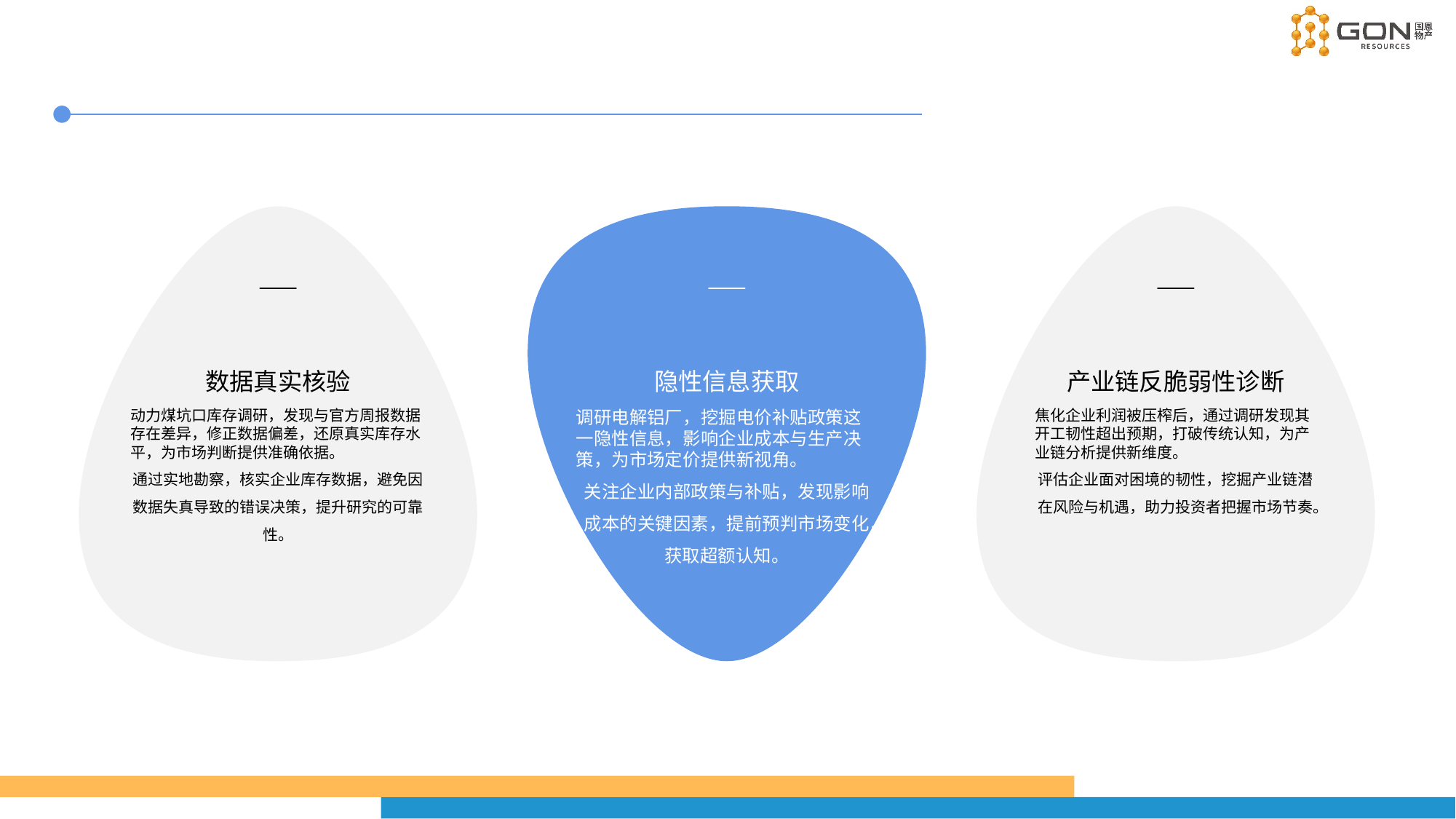

数据真实核验
隐性信息获取
产业链反脆弱性诊断
动力煤坑口库存调研，发现与官方周报数据存在差异，修正数据偏差，还原真实库存水平，为市场判断提供准确依据。
通过实地勘察，核实企业库存数据，避免因数据失真导致的错误决策，提升研究的可靠性。
调研电解铝厂，挖掘电价补贴政策这一隐性信息，影响企业成本与生产决策，为市场定价提供新视角。
关注企业内部政策与补贴，发现影响成本的关键因素，提前预判市场变化，获取超额认知。
焦化企业利润被压榨后，通过调研发现其开工韧性超出预期，打破传统认知，为产业链分析提供新维度。
评估企业面对困境的韧性，挖掘产业链潜在风险与机遇，助力投资者把握市场节奏。